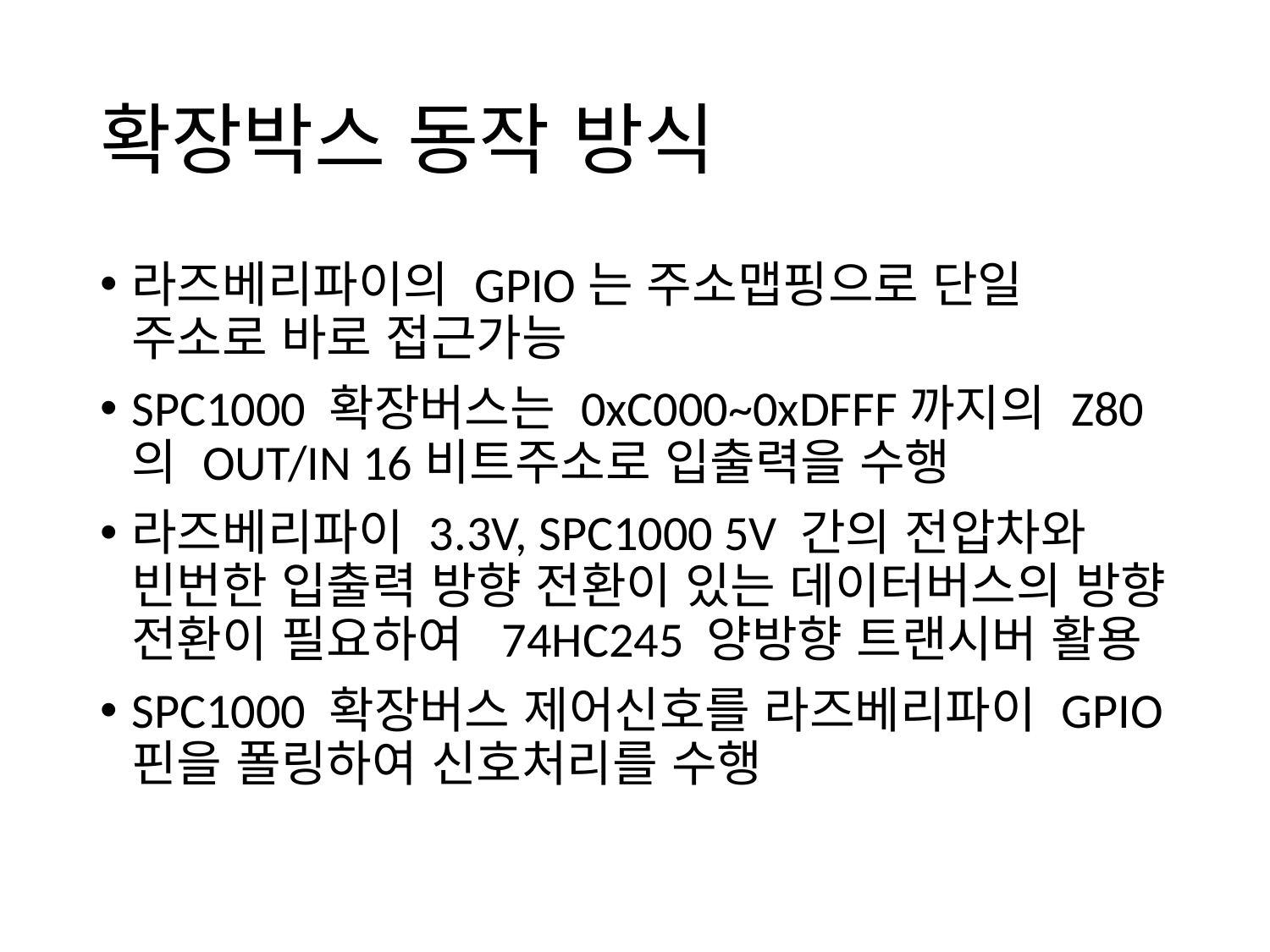

# 확장박스 동작 방식
라즈베리파이의 GPIO는 주소맵핑으로 단일 주소로 바로 접근가능
SPC1000 확장버스는 0xC000~0xDFFF까지의 Z80의 OUT/IN 16비트주소로 입출력을 수행
라즈베리파이 3.3V, SPC1000 5V 간의 전압차와 빈번한 입출력 방향 전환이 있는 데이터버스의 방향 전환이 필요하여  74HC245 양방향 트랜시버 활용
SPC1000 확장버스 제어신호를 라즈베리파이 GPIO 핀을 폴링하여 신호처리를 수행